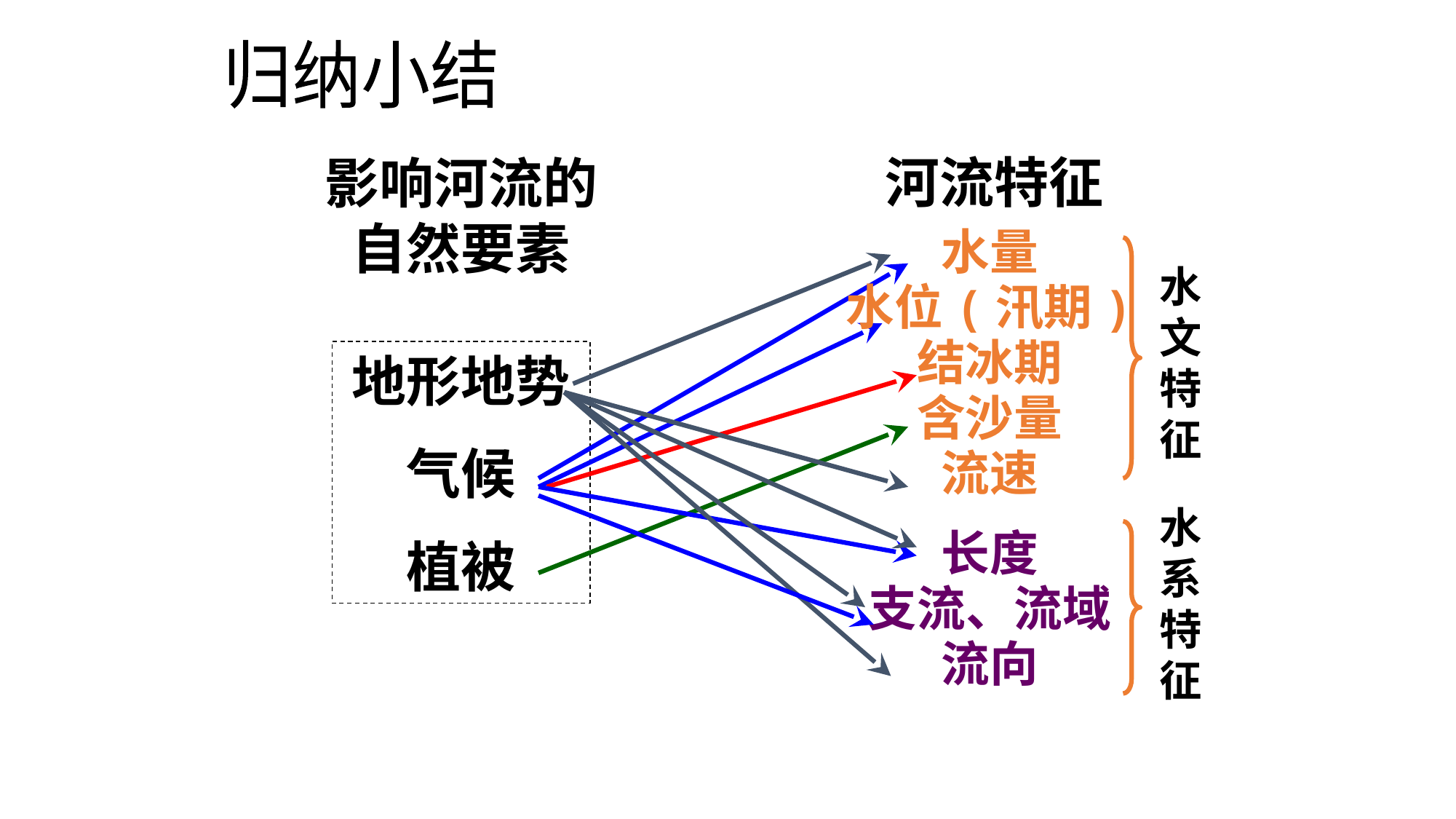

归纳小结
河流特征
影响河流的自然要素
水量
水位(汛期)
结冰期
含沙量
流速

水文特征

地形地势
气候
植被

水系特征
长度
支流、流域
流向